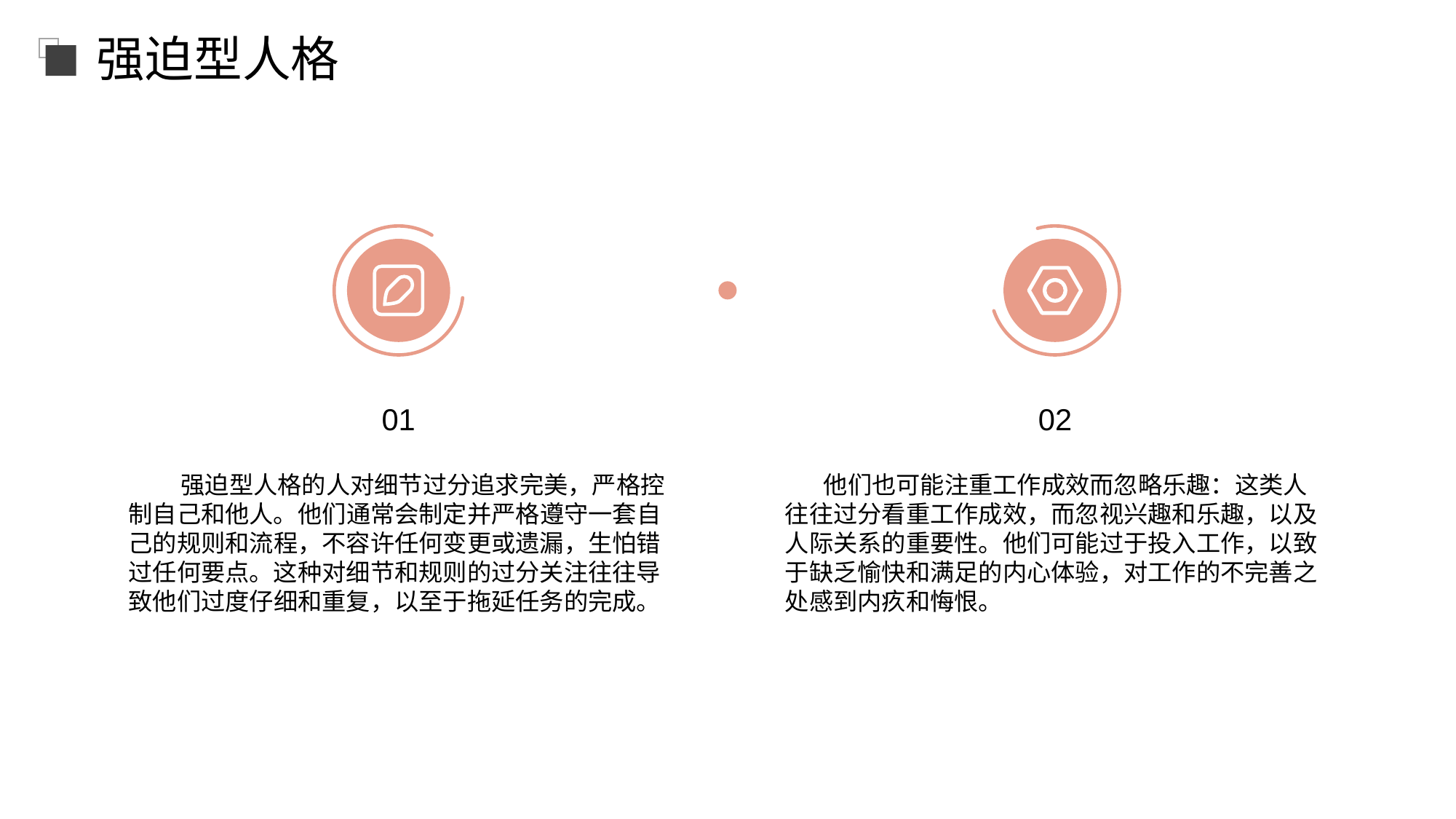

强迫型人格

01
02
          强迫型人格的人对细节过分追求完美，严格控制自己和他人。他们通常会制定并严格遵守一套自己的规则和流程，不容许任何变更或遗漏，生怕错过任何要点。这种对细节和规则的过分关注往往导致他们过度仔细和重复，以至于拖延任务的完成。
      他们也可能注重工作成效而忽略乐趣：这类人往往过分看重工作成效，而忽视兴趣和乐趣，以及人际关系的重要性。他们可能过于投入工作，以致于缺乏愉快和满足的内心体验，对工作的不完善之处感到内疚和悔恨。